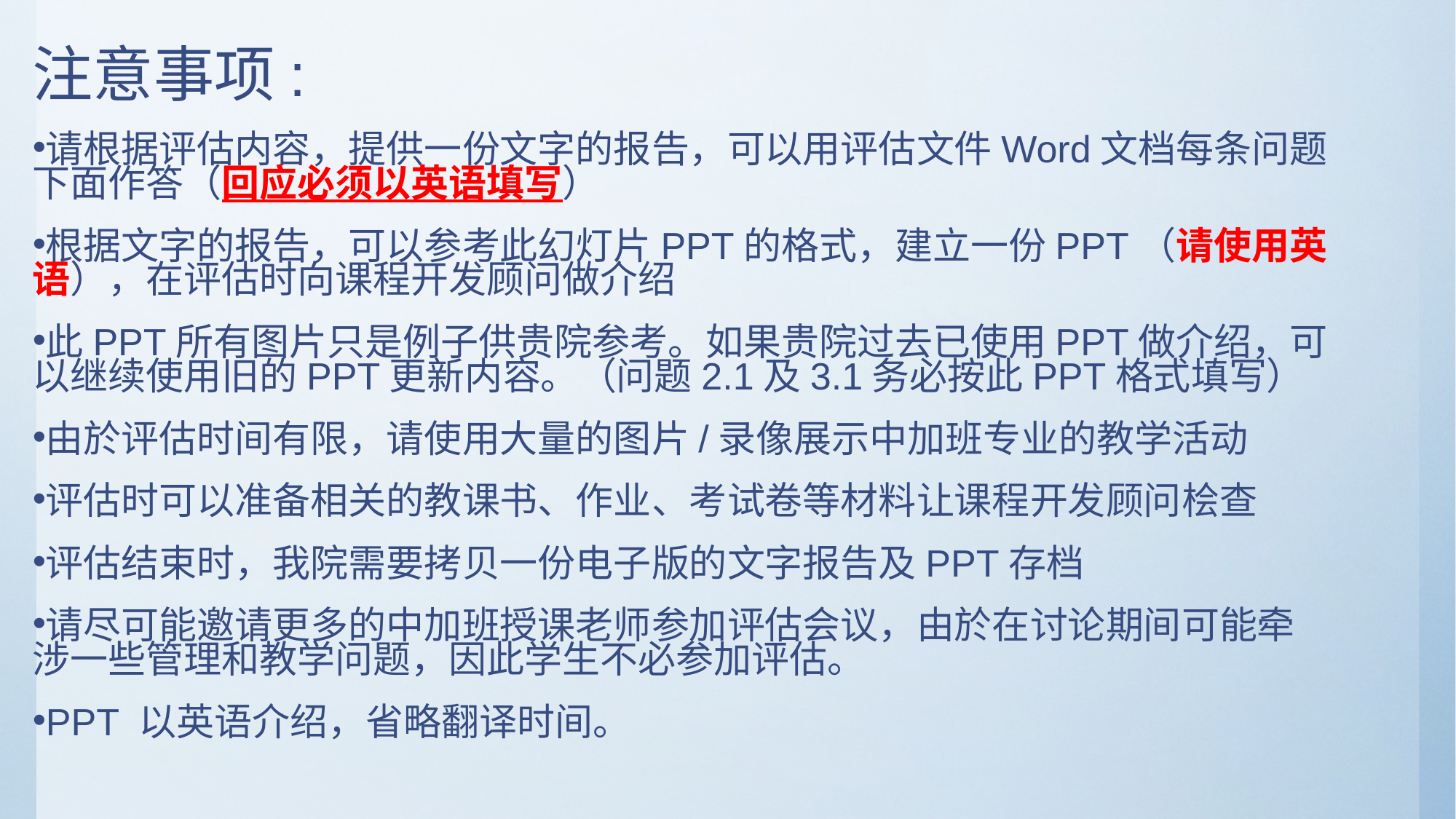

注意事项:
请根据评估内容，提供一份文字的报告，可以用评估文件Word文档每条问题下面作答（回应必须以英语填写）
根据文字的报告，可以参考此幻灯片PPT的格式，建立一份PPT（请使用英语），在评估时向课程开发顾问做介绍
此PPT所有图片只是例子供贵院参考。如果贵院过去已使用PPT做介绍，可以继续使用旧的PPT更新内容。（问题2.1及3.1务必按此PPT格式填写）
由於评估时间有限，请使用大量的图片/录像展示中加班专业的教学活动
评估时可以准备相关的教课书、作业、考试卷等材料让课程开发顾问桧查
评估结束时，我院需要拷贝一份电子版的文字报告及PPT存档
请尽可能邀请更多的中加班授课老师参加评估会议，由於在讨论期间可能牵涉一些管理和教学问题，因此学生不必参加评估。
PPT 以英语介绍，省略翻译时间。